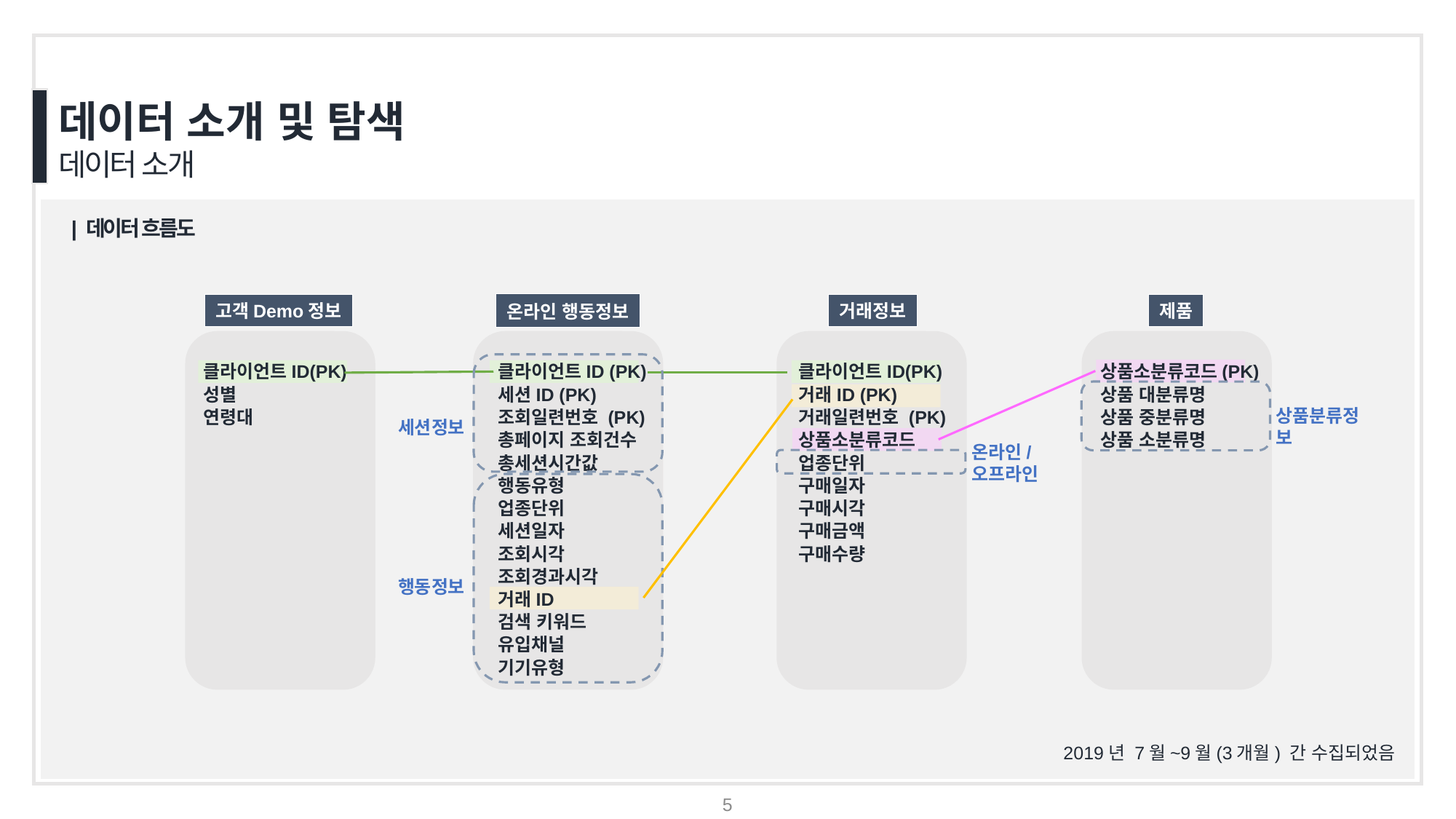

데이터 소개 및 탐색
데이터 소개

| 데이터 흐름도
온라인 행동정보
고객Demo정보
거래정보
제품

상품소분류코드(PK)
상품 대분류명
상품 중분류명
상품 소분류명

클라이언트ID(PK)
성별
연령대

클라이언트ID (PK)
세션ID (PK)
조회일련번호 (PK)
총페이지 조회건수
총세션시간값
행동유형
업종단위
세션일자
조회시각
조회경과시각
거래ID
검색 키워드
유입채널
기기유형

클라이언트ID(PK)
거래ID (PK)
거래일련번호 (PK)
상품소분류코드
업종단위
구매일자
구매시각
구매금액
구매수량

상품분류정보
세션정보

온라인/
오프라인

행동정보

2019년 7월~9월(3개월) 간 수집되었음
5